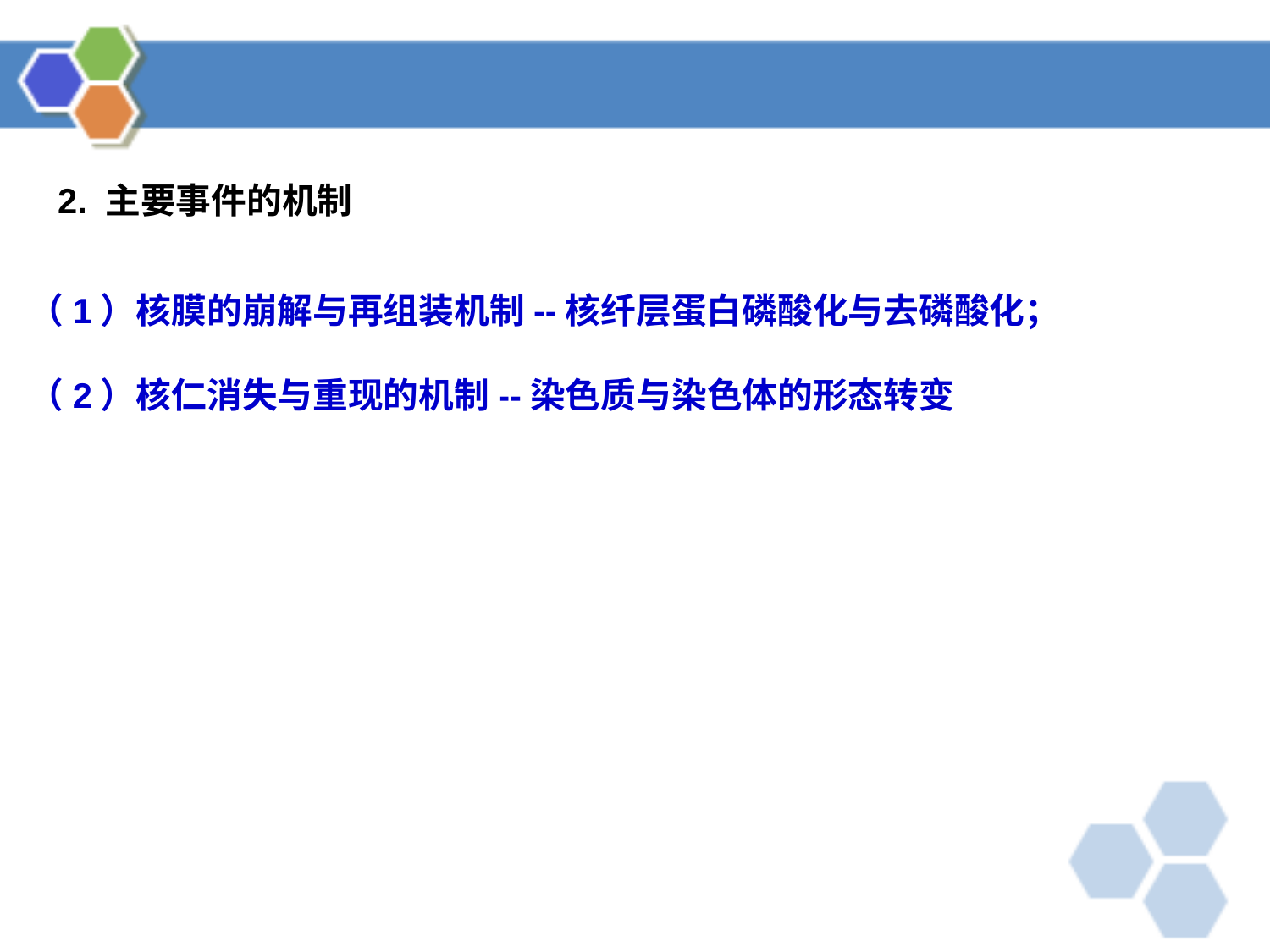

2. 主要事件的机制
（1）核膜的崩解与再组装机制--核纤层蛋白磷酸化与去磷酸化；
（2）核仁消失与重现的机制--染色质与染色体的形态转变